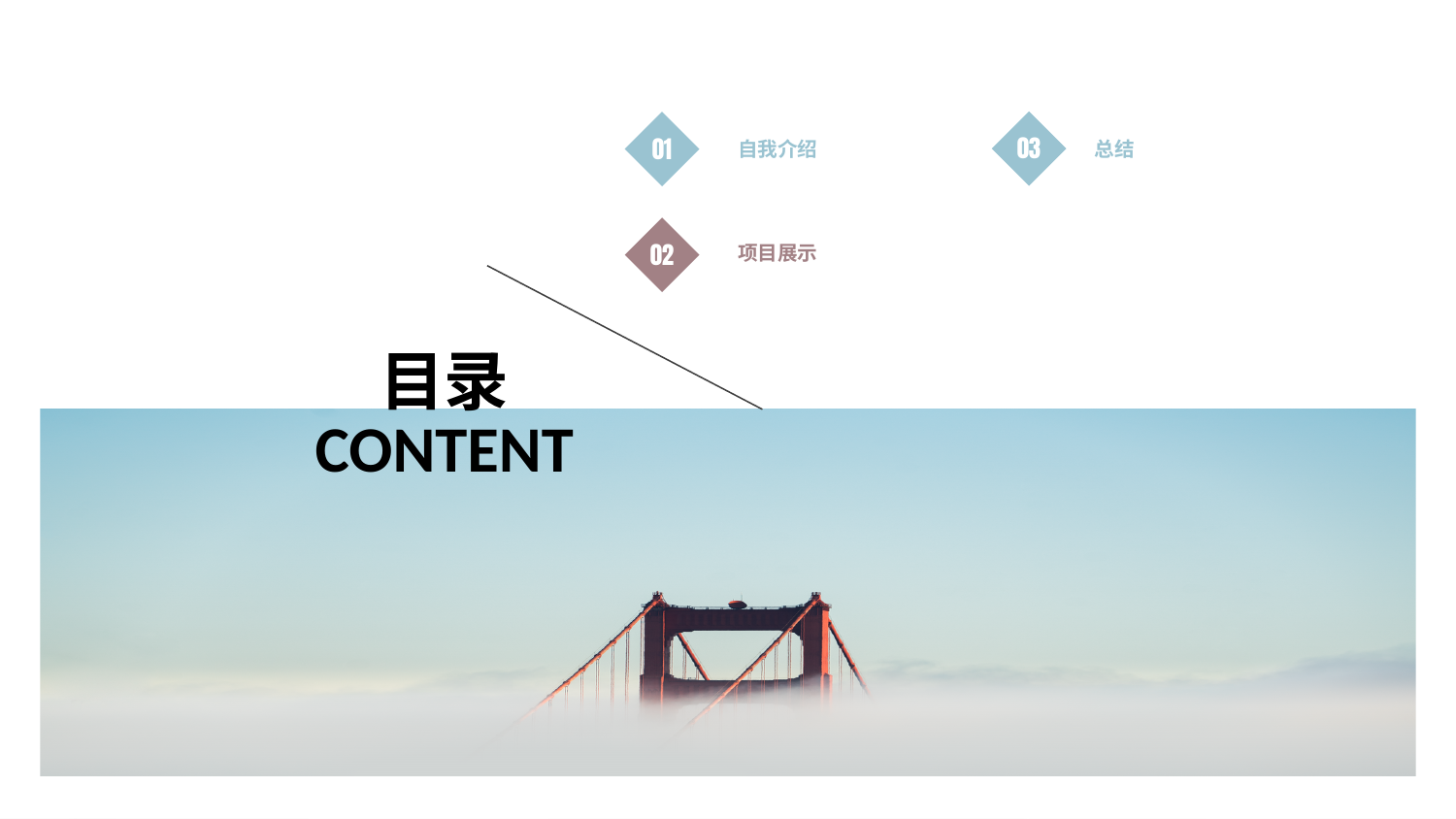

03
总结
01
自我介绍
02
项目展示
目录
CONTENT